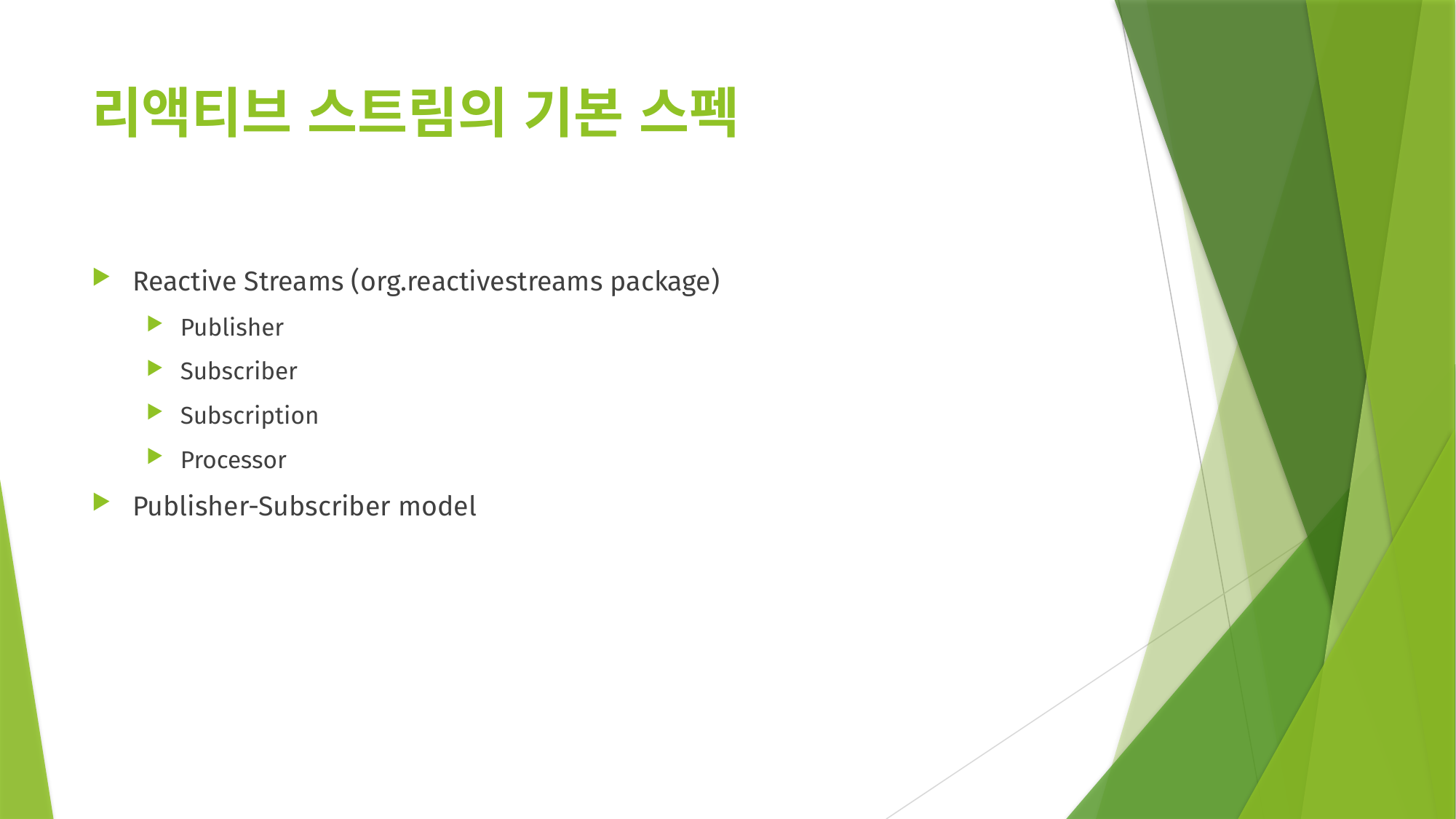

# 리액티브 스트림의 기본 스펙
Reactive Streams (org.reactivestreams package)
Publisher
Subscriber
Subscription
Processor
Publisher-Subscriber model